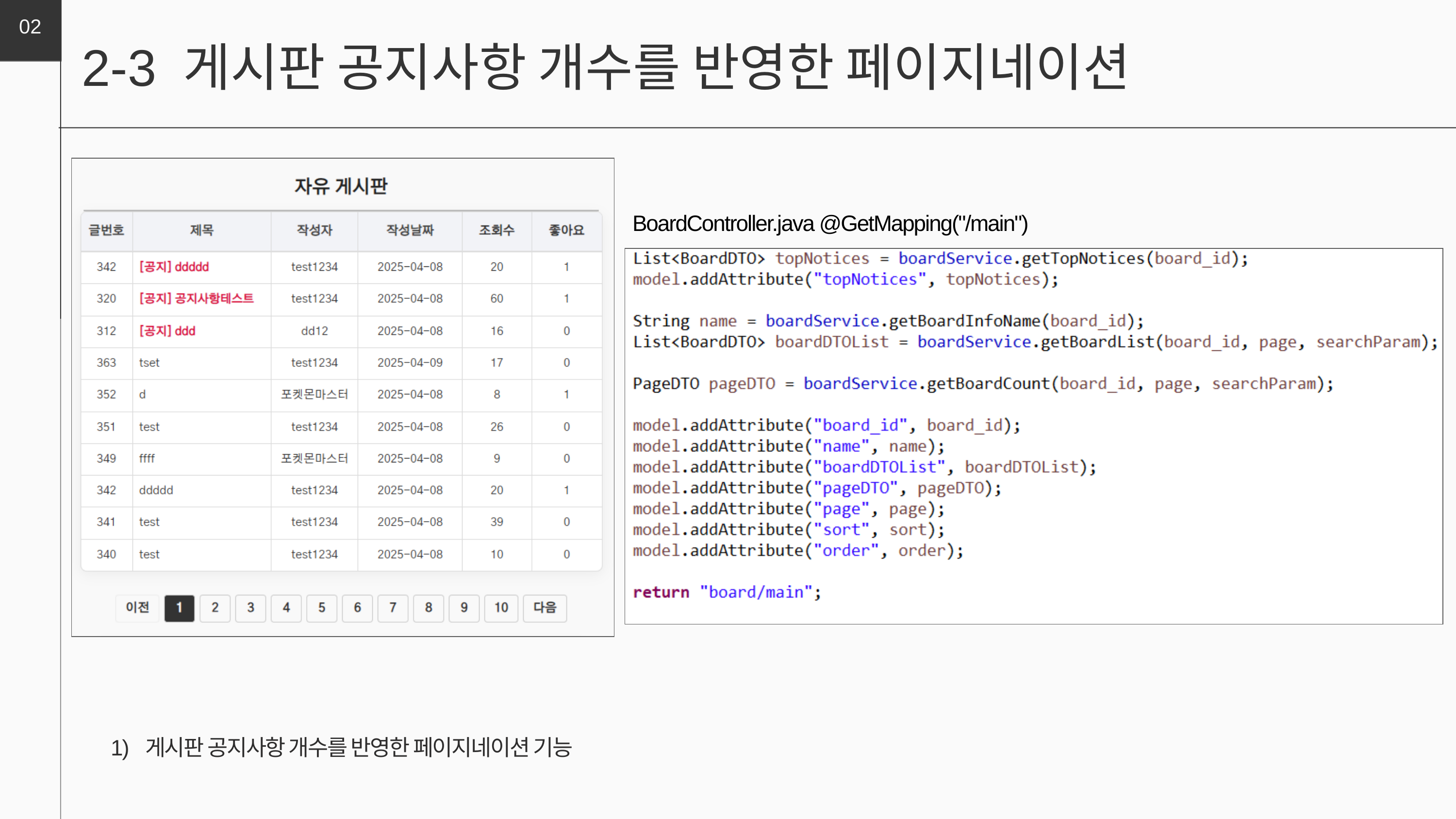

02

2-3 게시판 공지사항 개수를 반영한 페이지네이션

BoardController.java @GetMapping("/main")

1)  게시판 공지사항 개수를 반영한 페이지네이션 기능